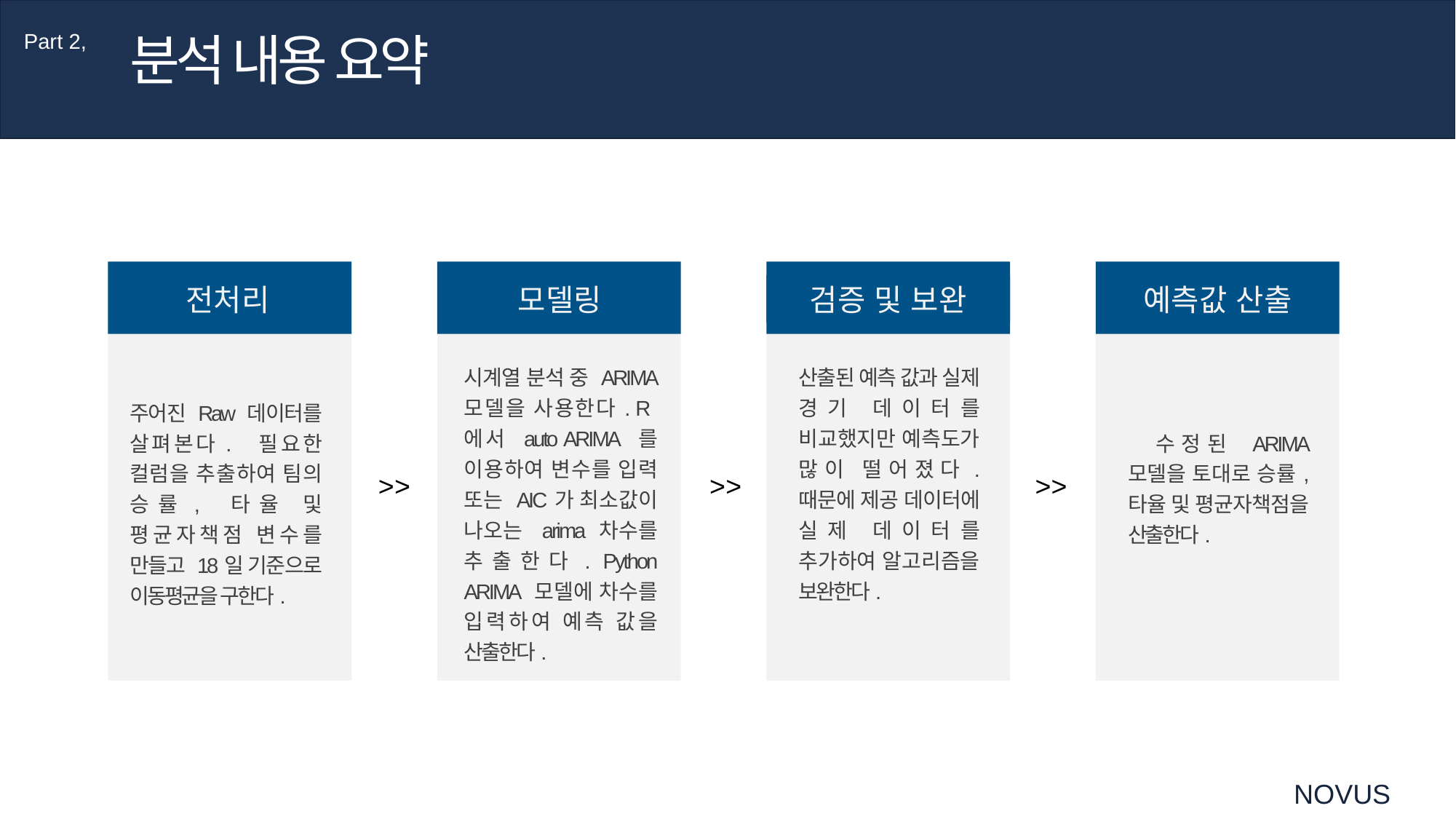

분석 내용 요약
Part 2,

전처리
모델링
검증 및 보완
예측값 산출
시계열 분석 중 ARIMA 모델을 사용한다. R에서 auto ARIMA 를 이용하여 변수를 입력 또는 AIC가 최소값이 나오는  arima 차수를 추출한다. Python ARIMA 모델에 차수를 입력하여 예측 값을 산출한다.
산출된 예측 값과 실제 경기 데이터를 비교했지만 예측도가 많이 떨어졌다. 때문에 제공 데이터에 실제 데이터를 추가하여 알고리즘을 보완한다.
주어진 Raw 데이터를 살펴본다.  필요한 컬럼을 추출하여 팀의 승률, 타율 및 평균자책점 변수를 만들고 18일 기준으로 이동평균을 구한다.
 수정된 ARIMA 모델을 토대로 승률, 타율 및 평균자책점을 산출한다.
>>
>>
>>
NOVUS